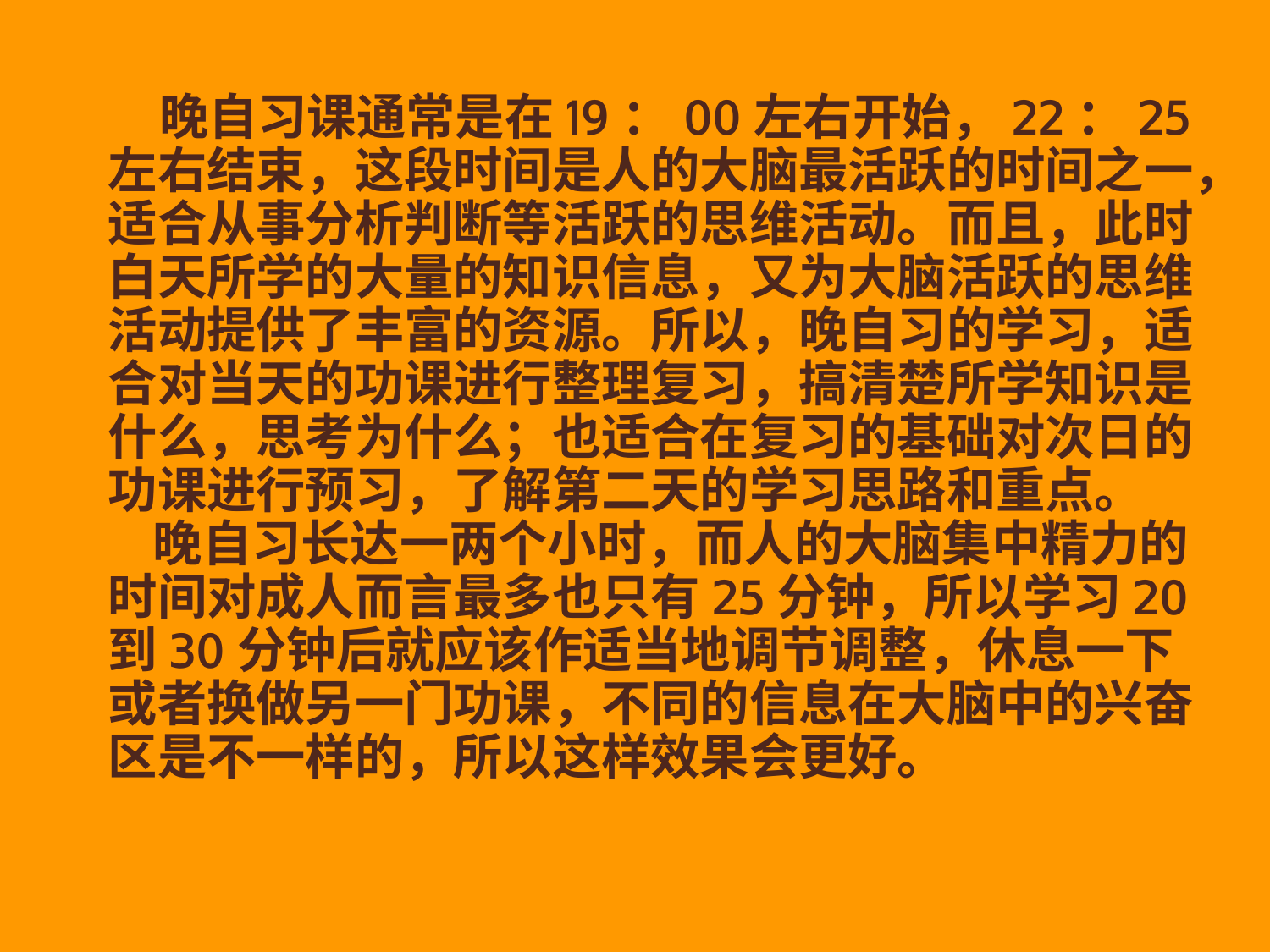

晚自习课通常是在19：00左右开始，22：25左右结束，这段时间是人的大脑最活跃的时间之一，适合从事分析判断等活跃的思维活动。而且，此时白天所学的大量的知识信息，又为大脑活跃的思维活动提供了丰富的资源。所以，晚自习的学习，适合对当天的功课进行整理复习，搞清楚所学知识是什么，思考为什么；也适合在复习的基础对次日的功课进行预习，了解第二天的学习思路和重点。
    晚自习长达一两个小时，而人的大脑集中精力的时间对成人而言最多也只有25分钟，所以学习20到30分钟后就应该作适当地调节调整，休息一下或者换做另一门功课，不同的信息在大脑中的兴奋区是不一样的，所以这样效果会更好。